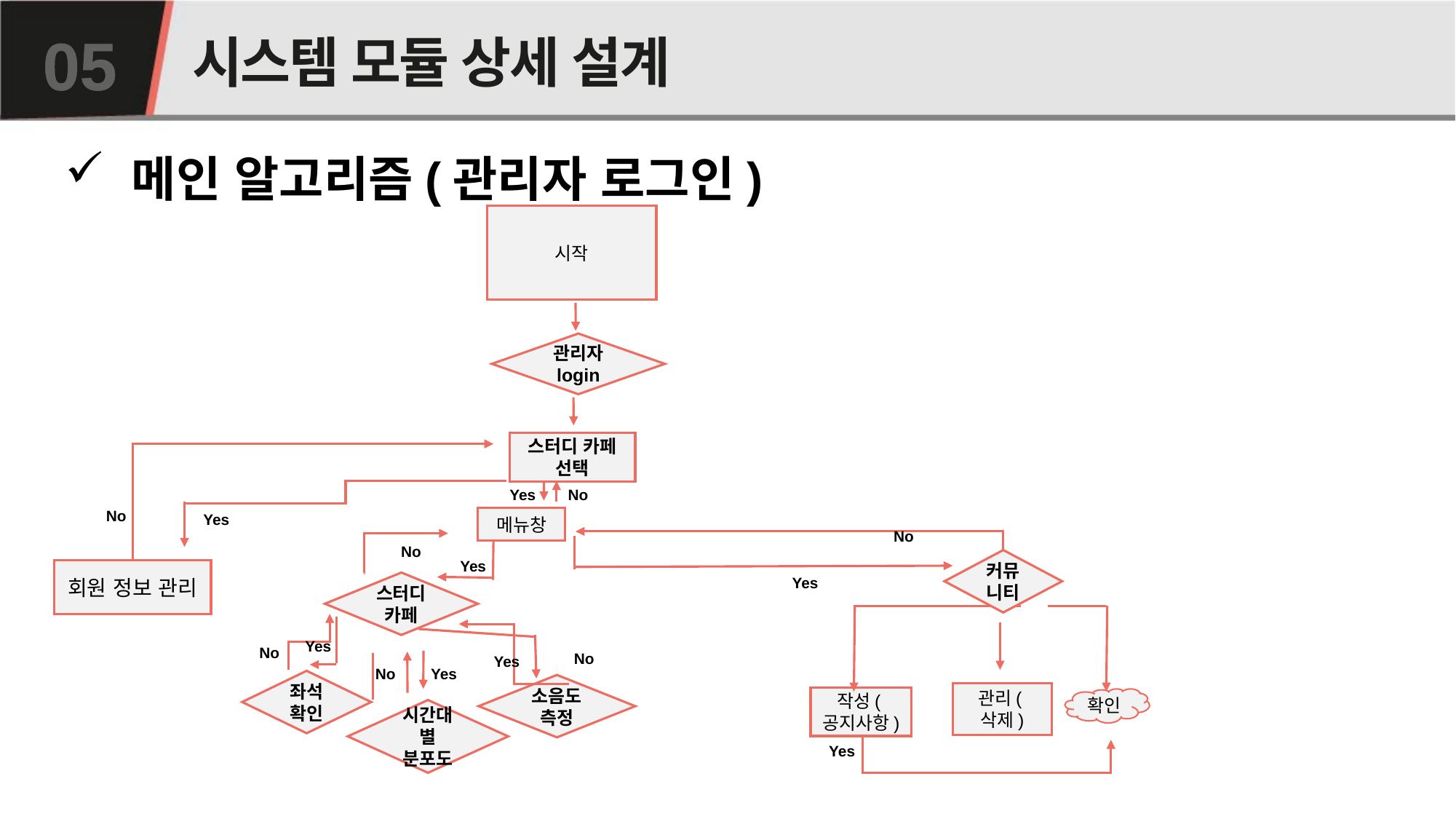

# 시스템 모듈 상세 설계
05
 메인 알고리즘(관리자 로그인)
시작
관리자
login
스터디 카페 선택
Yes
No
No
메뉴창
Yes
No
No
커뮤니티
Yes
회원 정보 관리
Yes
스터디 카페
Yes
No
No
Yes
Yes
No
좌석 확인
소음도 측정
관리(삭제)
작성(공지사항)
확인
시간대 별 분포도
Yes